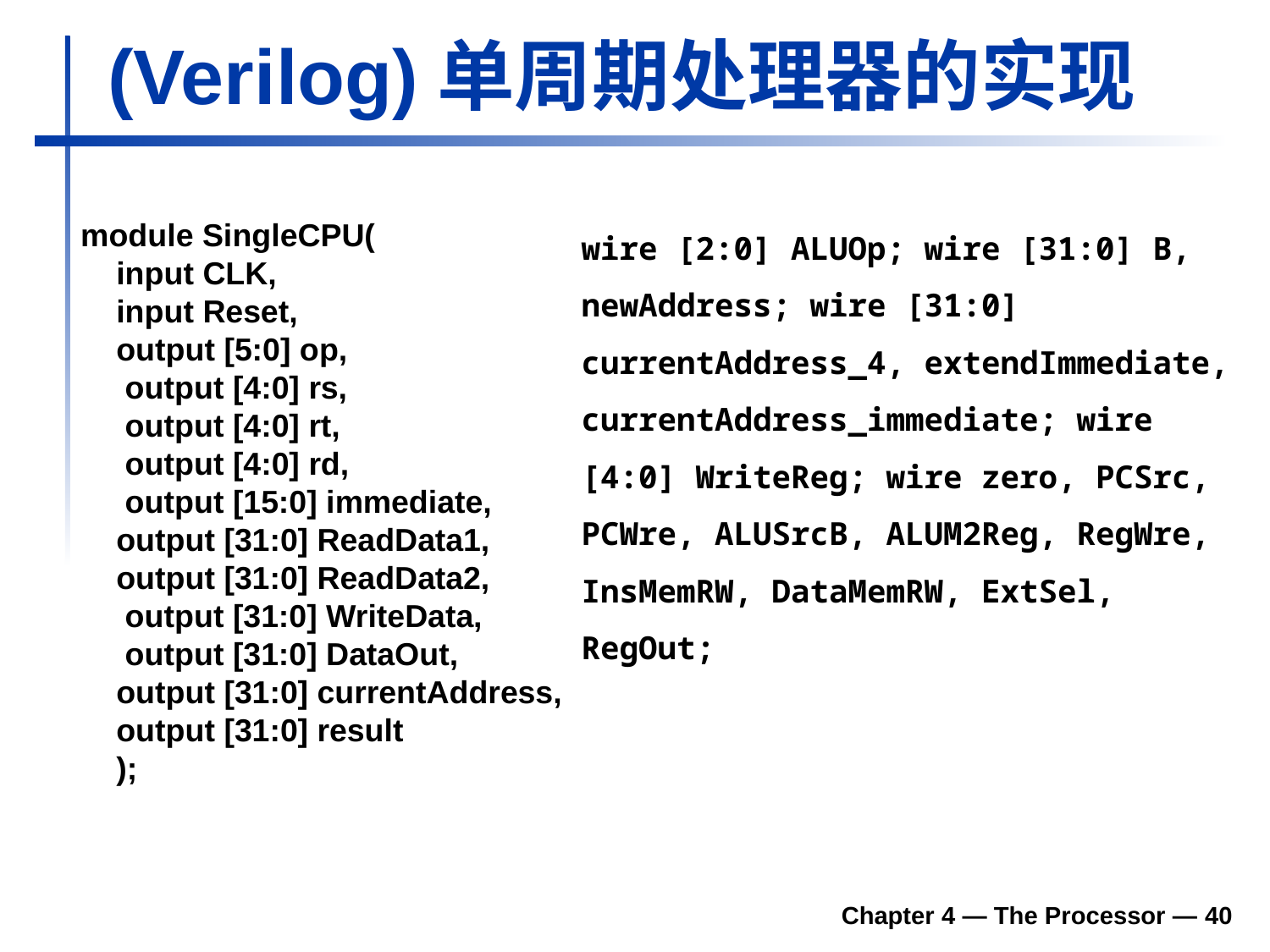

# (Verilog)单周期处理器的实现
wire [2:0] ALUOp; wire [31:0] B, newAddress; wire [31:0] currentAddress_4, extendImmediate, currentAddress_immediate; wire [4:0] WriteReg; wire zero, PCSrc, PCWre, ALUSrcB, ALUM2Reg, RegWre, InsMemRW, DataMemRW, ExtSel, RegOut;
module SingleCPU(
    input CLK,
    input Reset,
    output [5:0] op,
     output [4:0] rs,
     output [4:0] rt,
     output [4:0] rd,
     output [15:0] immediate,
    output [31:0] ReadData1,
    output [31:0] ReadData2,
     output [31:0] WriteData,
     output [31:0] DataOut,
    output [31:0] currentAddress,
    output [31:0] result
    );
Chapter 4 — The Processor — 40